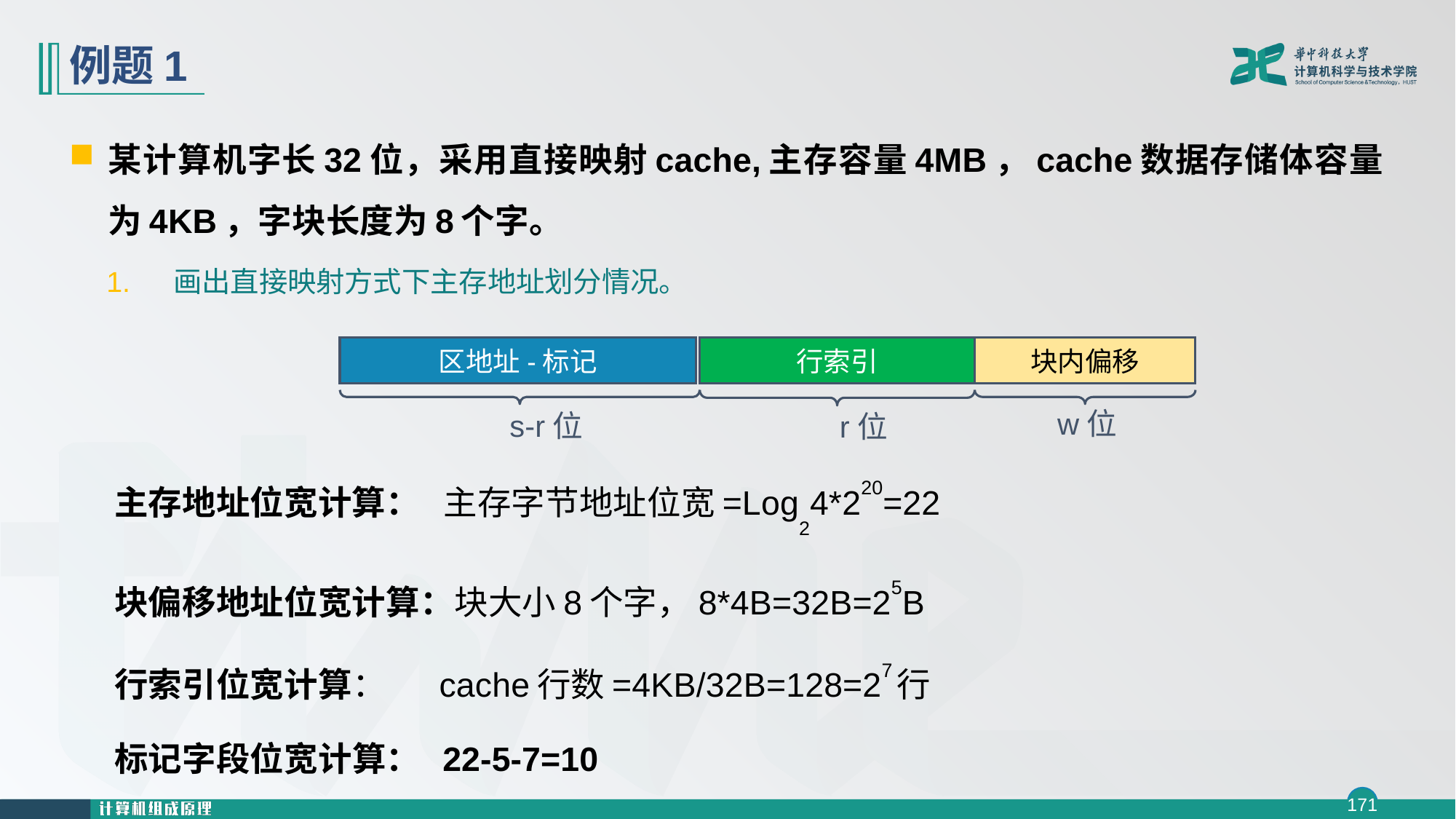

# 例题1
某计算机字长32位，采用直接映射cache,主存容量4MB，cache数据存储体容量为4KB，字块长度为8个字。
画出直接映射方式下主存地址划分情况。

     主存地址位宽计算：   主存字节地址位宽=Log24*220=22
     块偏移地址位宽计算：块大小8个字，8*4B=32B=25B
     行索引位宽计算：      cache行数=4KB/32B=128=27行
     标记字段位宽计算：  22-5-7=10

区地址-标记
行索引
块内偏移
w位
s-r位
r位